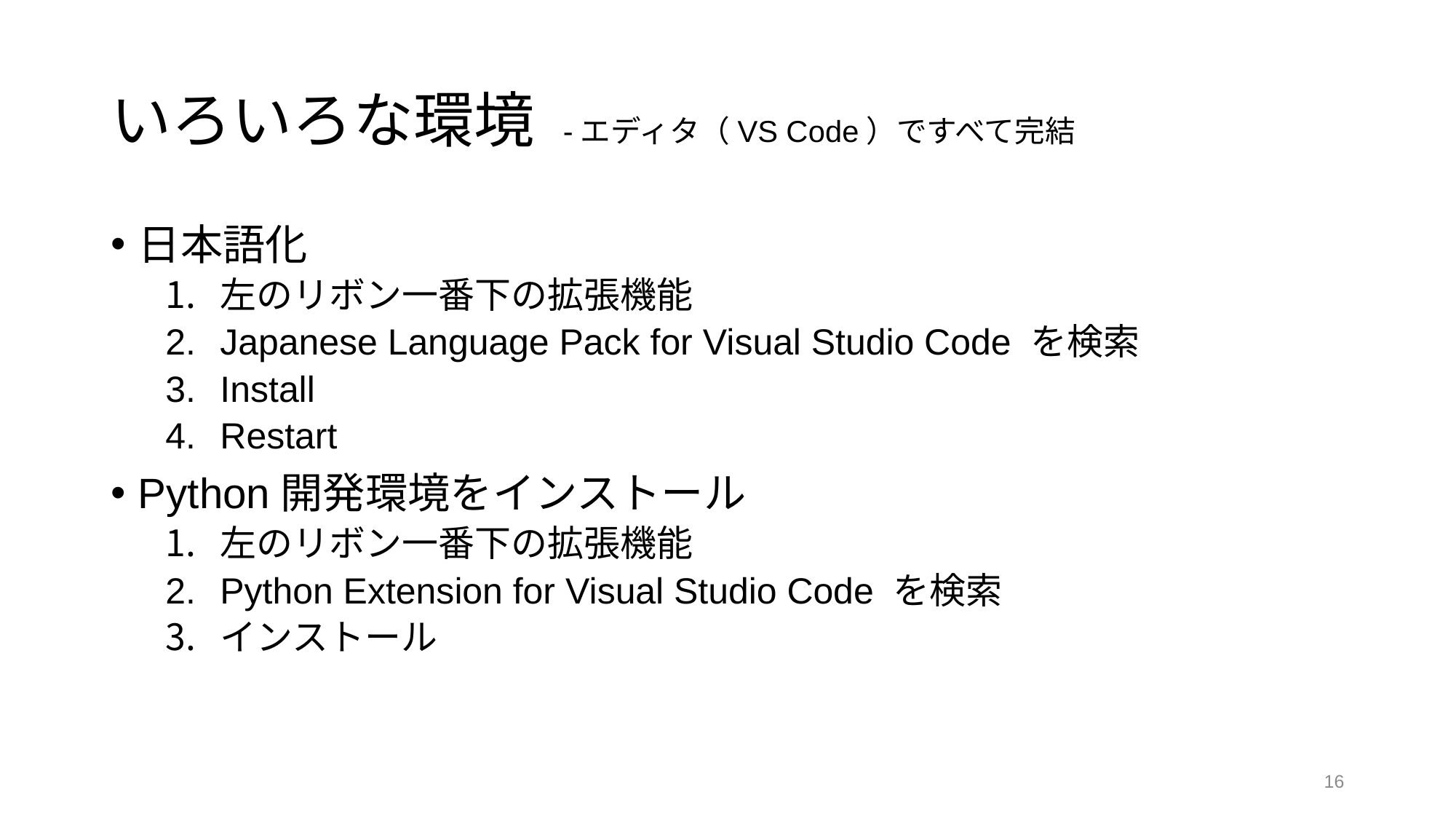

# いろいろな環境 -エディタ（VS Code）ですべて完結
日本語化
左のリボン一番下の拡張機能
Japanese Language Pack for Visual Studio Code を検索
Install
Restart
Python開発環境をインストール
左のリボン一番下の拡張機能
Python Extension for Visual Studio Code を検索
インストール
16